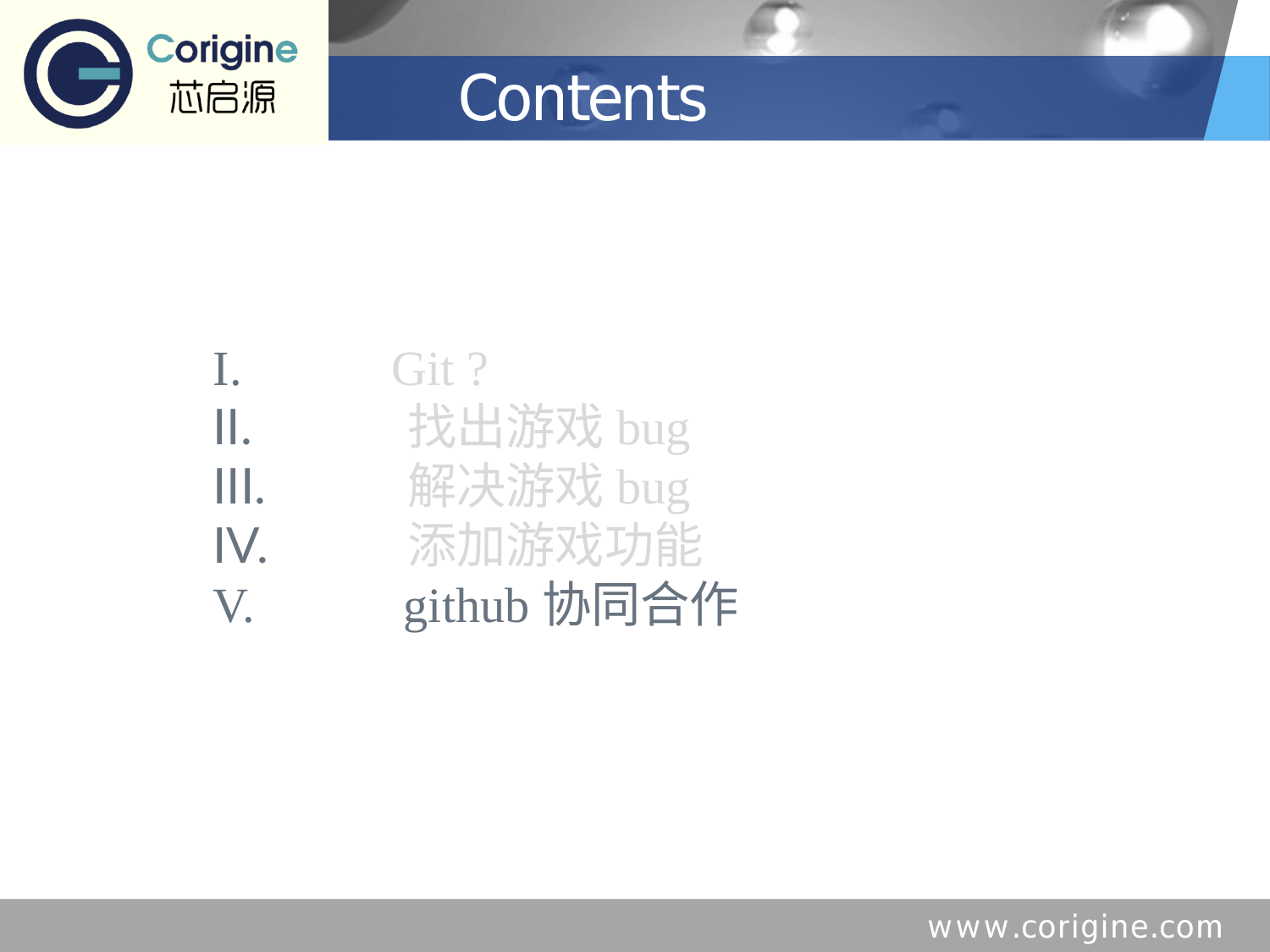

# Contents

          Git ?
          找出游戏bug
          解决游戏bug
          添加游戏功能
           github协同合作